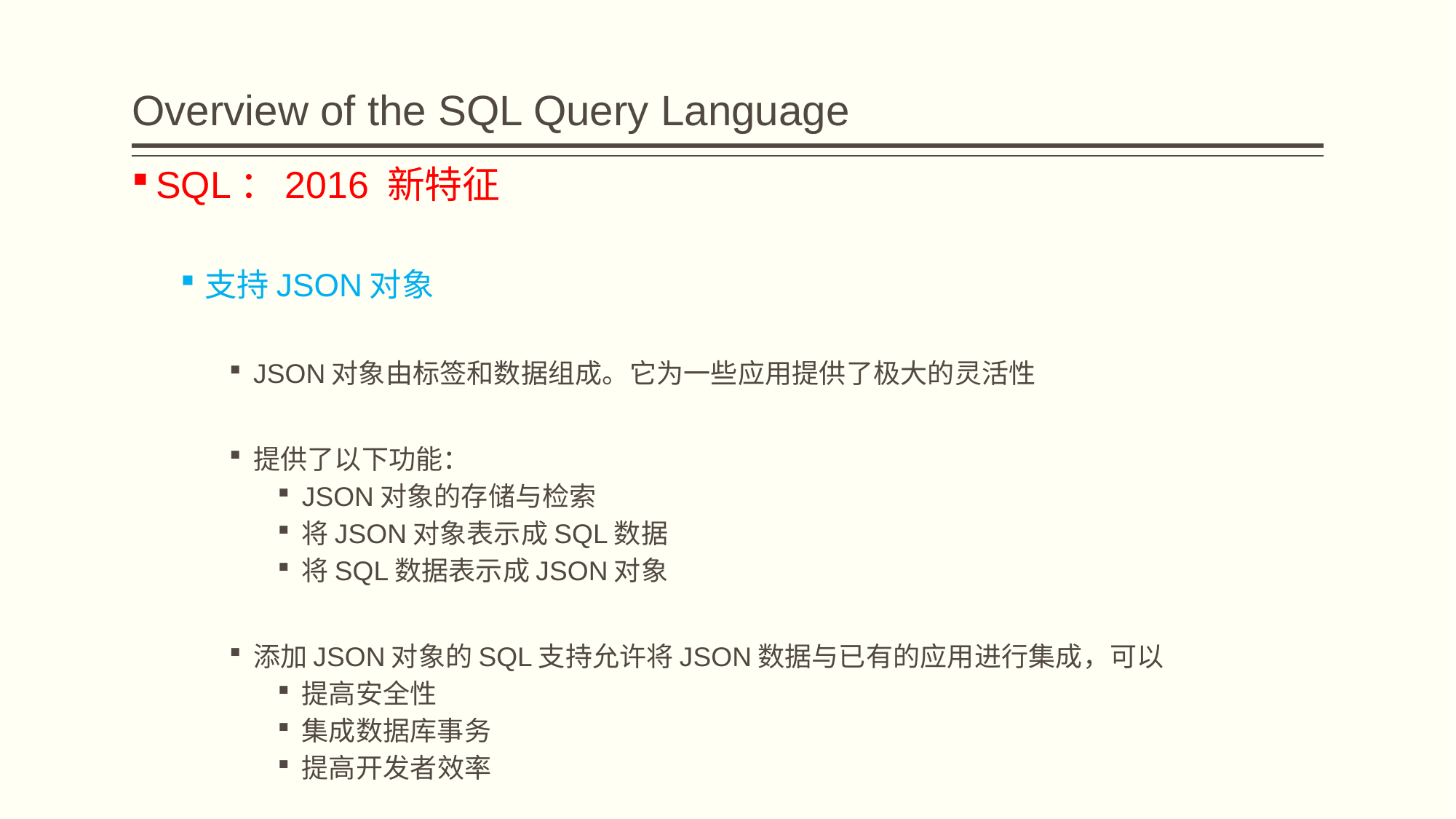

# Overview of the SQL Query Language
SQL：2016 新特征

支持JSON对象

JSON对象由标签和数据组成。它为一些应用提供了极大的灵活性

提供了以下功能：
JSON对象的存储与检索
将JSON对象表示成SQL数据
将SQL数据表示成JSON对象

添加JSON对象的SQL支持允许将JSON数据与已有的应用进行集成，可以
提高安全性
集成数据库事务
提高开发者效率